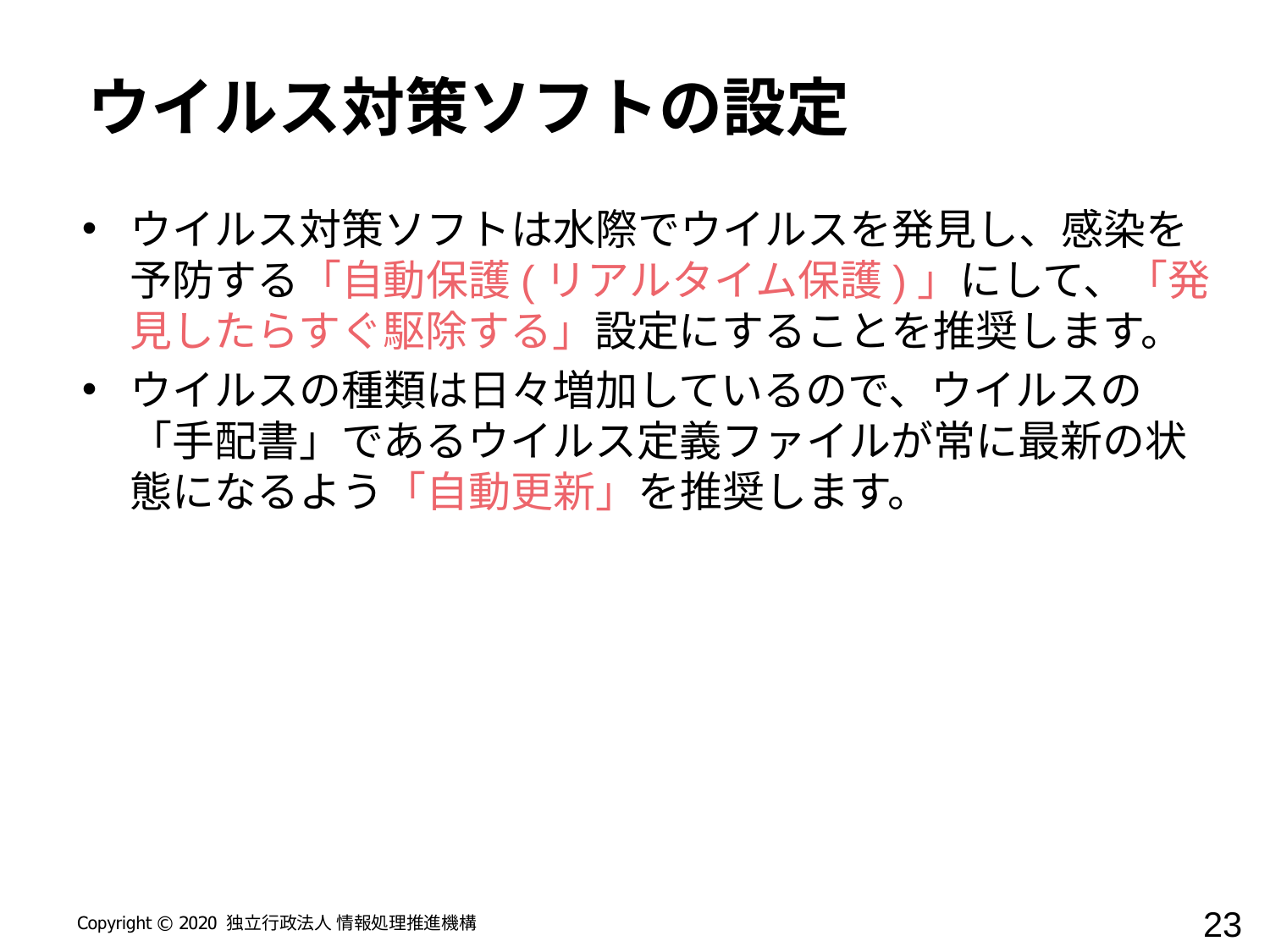

# ウイルス対策ソフトの設定
ウイルス対策ソフトは水際でウイルスを発見し、感染を予防する「自動保護(リアルタイム保護)」にして、「発見したらすぐ駆除する」設定にすることを推奨します。
ウイルスの種類は日々増加しているので、ウイルスの「手配書」であるウイルス定義ファイルが常に最新の状態になるよう「自動更新」を推奨します。